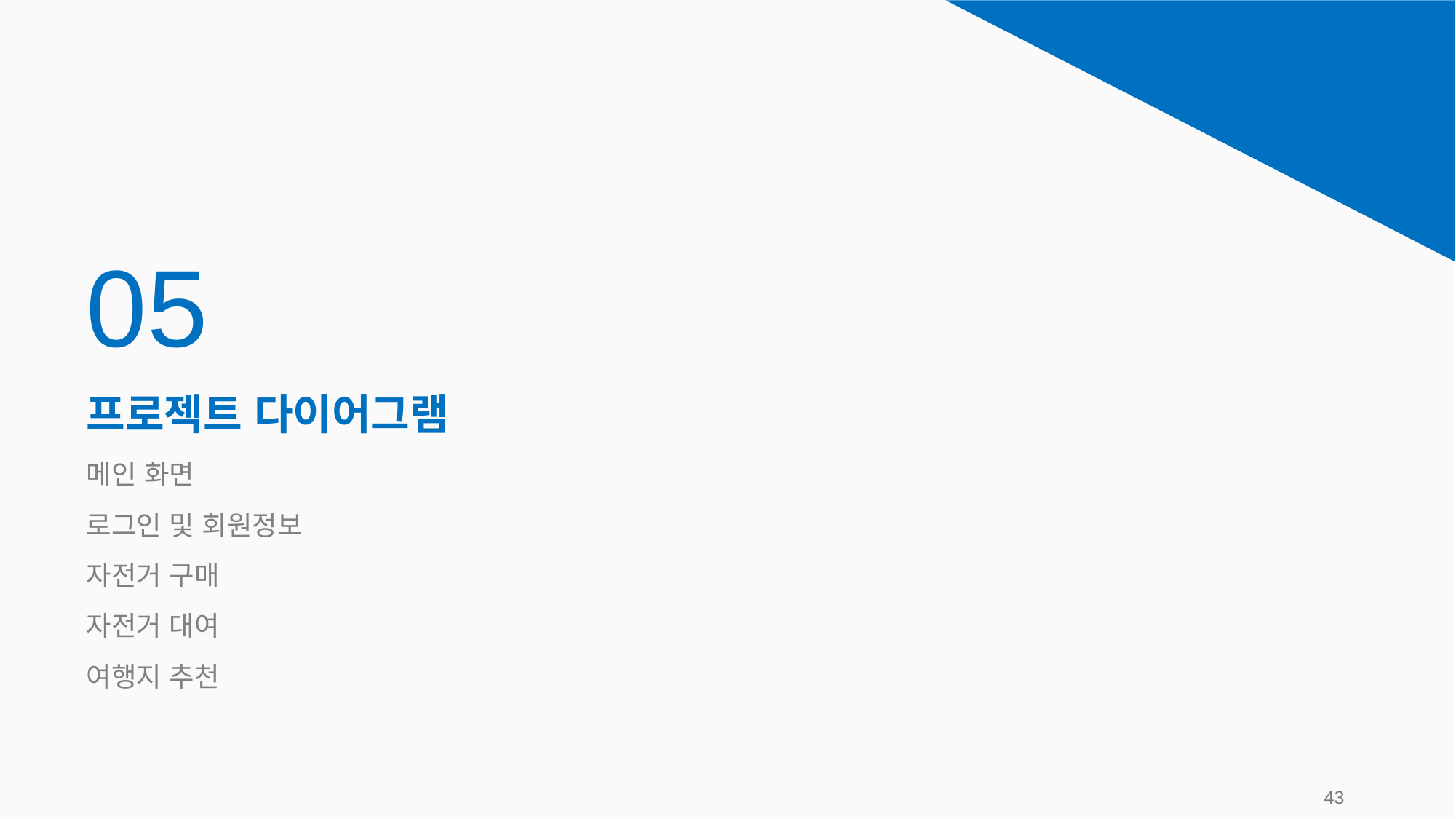

| 05 |
| --- |
| 프로젝트 다이어그램 |
| 메인 화면 |
| 로그인 및 회원정보 |
| 자전거 구매 |
| 자전거 대여 |
| 여행지 추천 |
43